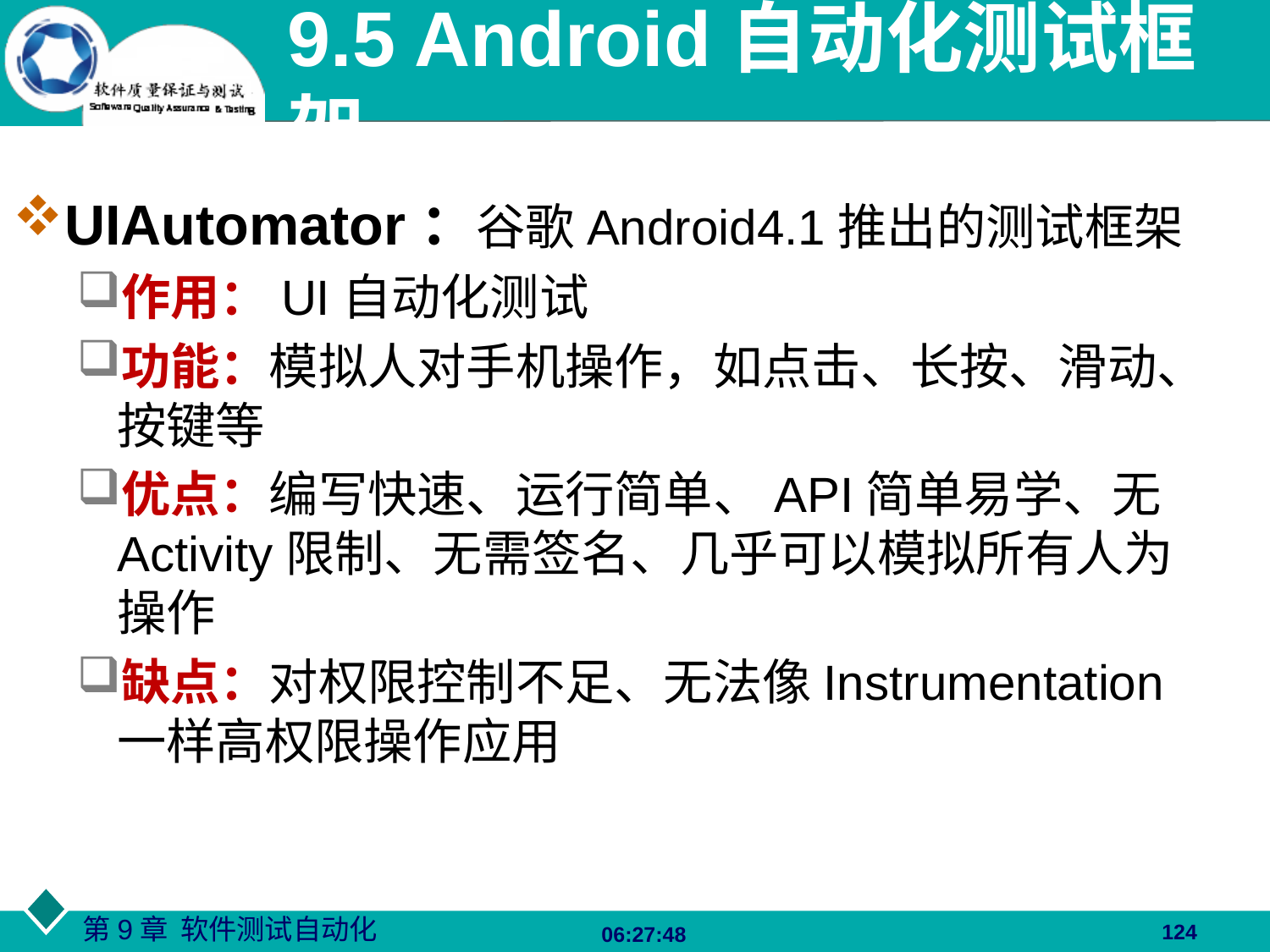

# 9.5 Android自动化测试框架
UIAutomator：谷歌Android4.1推出的测试框架
作用：UI自动化测试
功能：模拟人对手机操作，如点击、长按、滑动、按键等
优点：编写快速、运行简单、API简单易学、无Activity限制、无需签名、几乎可以模拟所有人为操作
缺点：对权限控制不足、无法像Instrumentation一样高权限操作应用
124
06:27:48